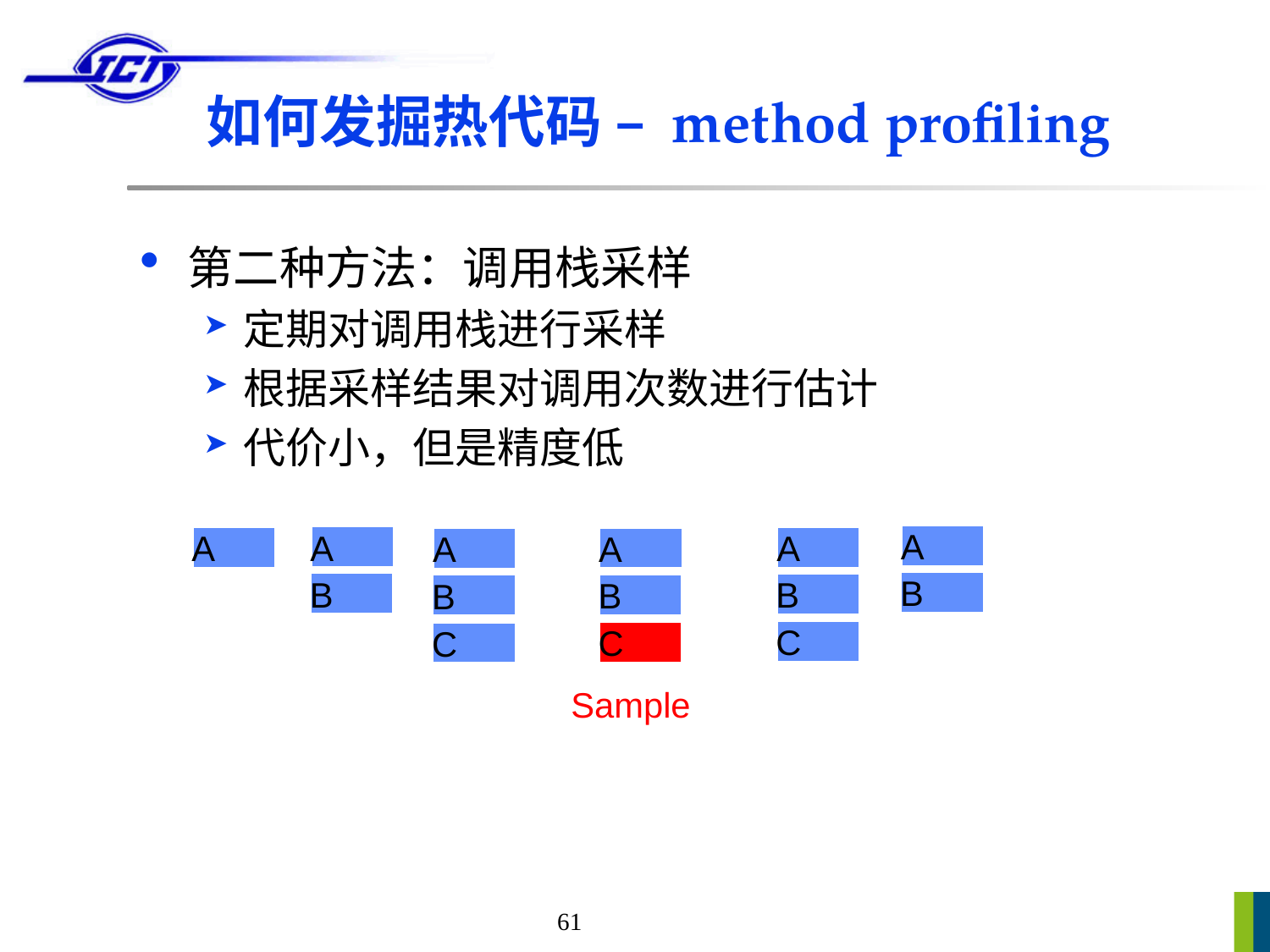

# 如何发掘热代码 – method profiling
第二种方法：调用栈采样
定期对调用栈进行采样
根据采样结果对调用次数进行估计
代价小，但是精度低
A
A
A
A
A
A
B
C
B
B
B
B
...
...
C
C
Sample